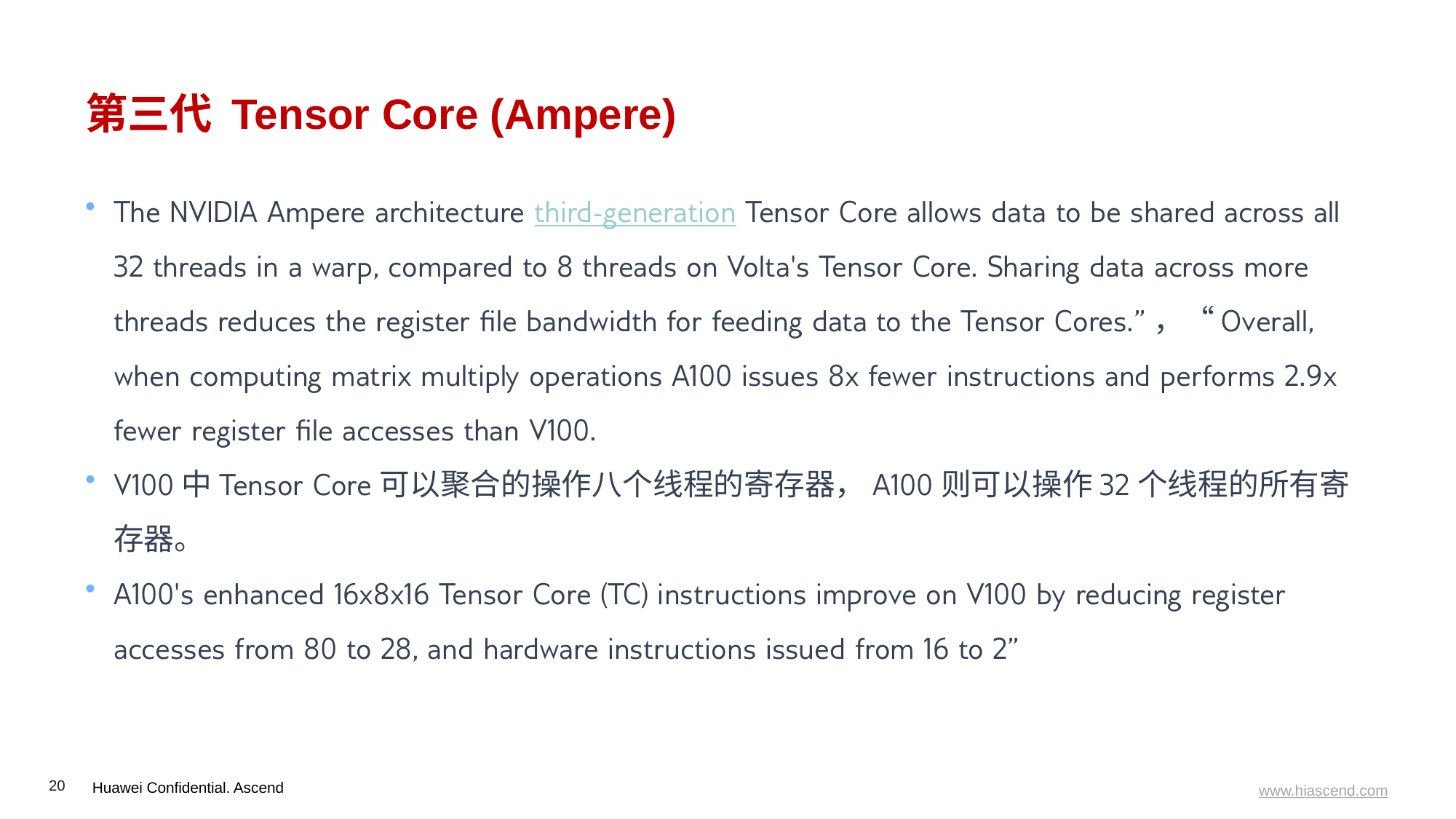

# 第三代 Tensor Core (Ampere)
The NVIDIA Ampere architecture third-generation Tensor Core allows data to be shared across all 32 threads in a warp, compared to 8 threads on Volta's Tensor Core. Sharing data across more threads reduces the register file bandwidth for feeding data to the Tensor Cores.”，“Overall, when computing matrix multiply operations A100 issues 8x fewer instructions and performs 2.9x fewer register file accesses than V100.
V100中Tensor Core可以聚合的操作八个线程的寄存器，A100则可以操作32个线程的所有寄存器。
A100's enhanced 16x8x16 Tensor Core (TC) instructions improve on V100 by reducing register accesses from 80 to 28, and hardware instructions issued from 16 to 2”